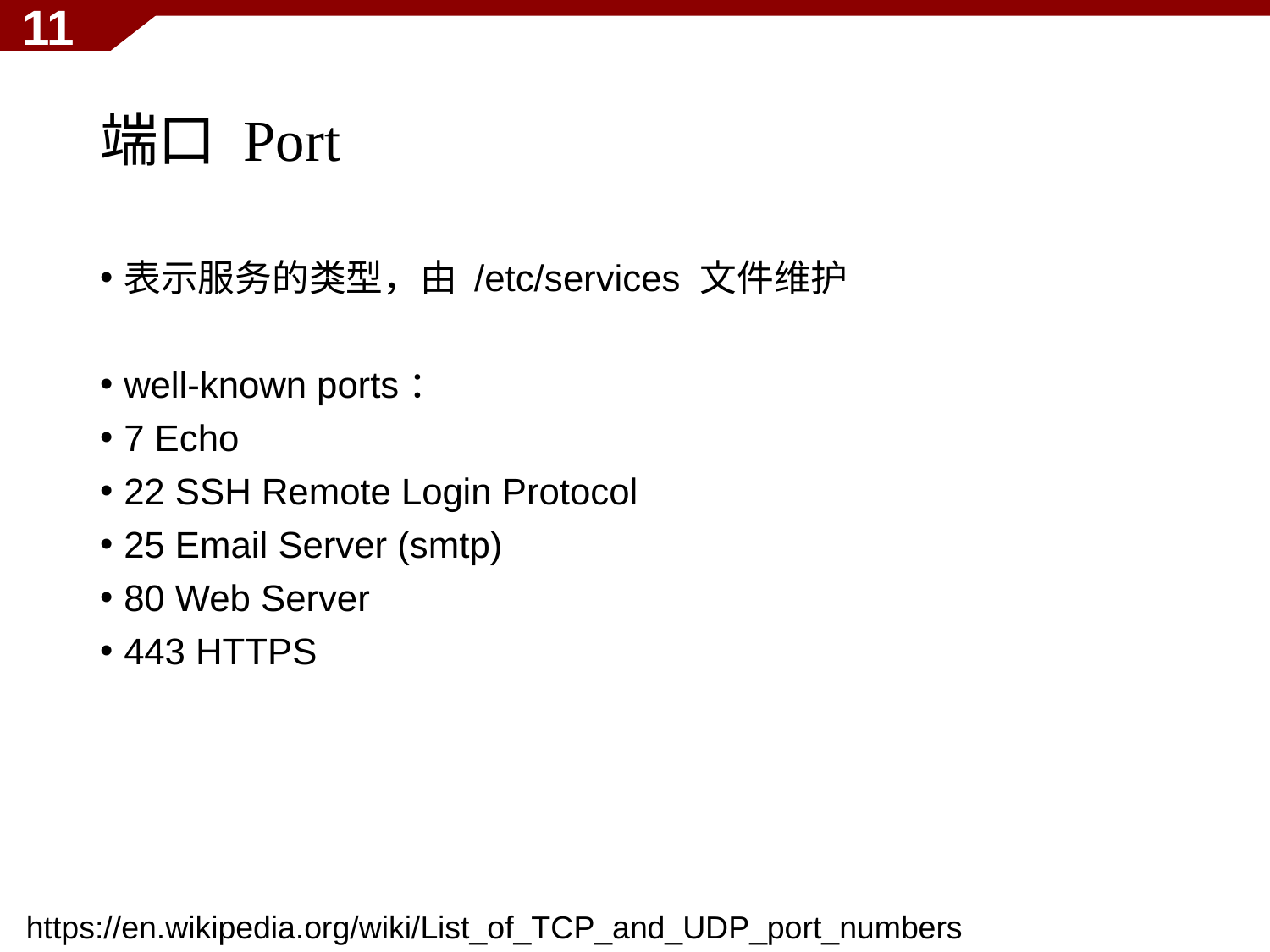

11
# 端口 Port
表示服务的类型，由 /etc/services 文件维护

well-known ports：
7 Echo
22 SSH Remote Login Protocol
25 Email Server (smtp)
80 Web Server
443 HTTPS

https://en.wikipedia.org/wiki/List_of_TCP_and_UDP_port_numbers